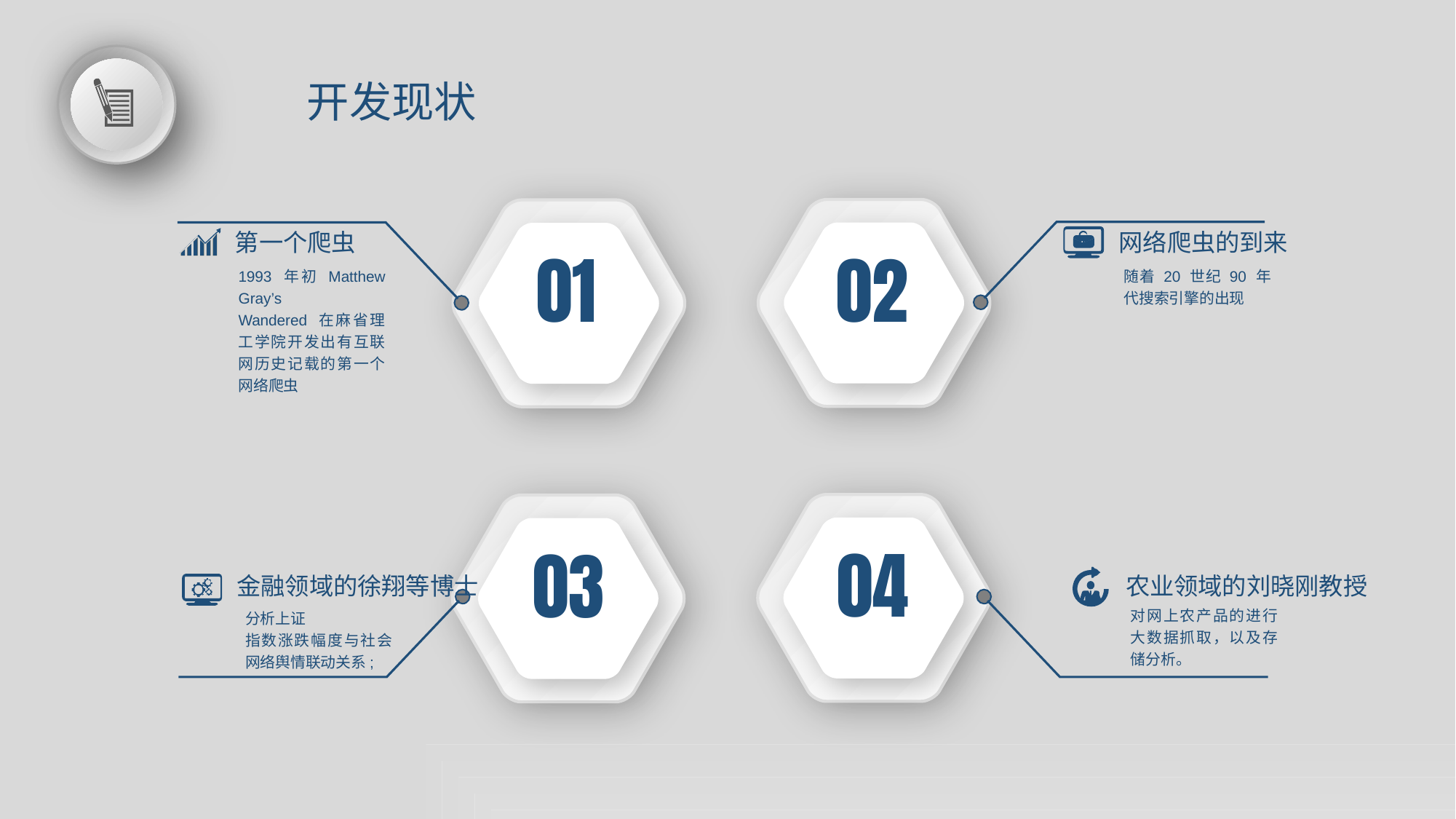

开发现状

02

01
第一个爬虫

网络爬虫的到来

1993 年初 Matthew Gray’s
Wandered 在麻省理工学院开发出有互联网历史记载的第一个网络爬虫
随着 20 世纪 90 年代搜索引擎的出现

04

03
金融领域的徐翔等博士

农业领域的刘晓刚教授

对网上农产品的进行大数据抓取，以及存储分析。
分析上证
指数涨跌幅度与社会网络舆情联动关系;